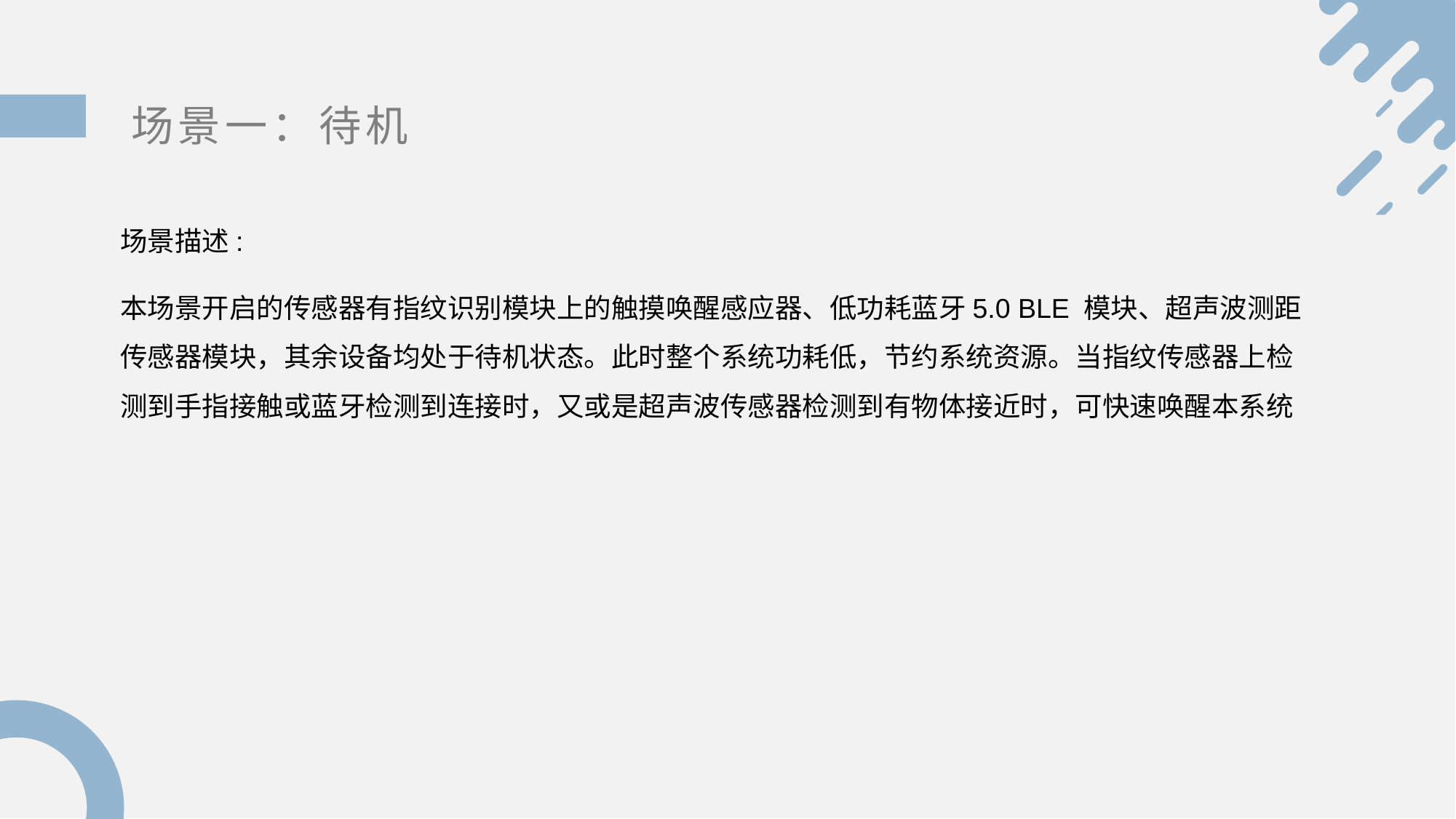

场景一：待机

场景描述:
本场景开启的传感器有指纹识别模块上的触摸唤醒感应器、低功耗蓝牙5.0 BLE 模块、超声波测距传感器模块，其余设备均处于待机状态。此时整个系统功耗低，节约系统资源。当指纹传感器上检测到手指接触或蓝牙检测到连接时，又或是超声波传感器检测到有物体接近时，可快速唤醒本系统